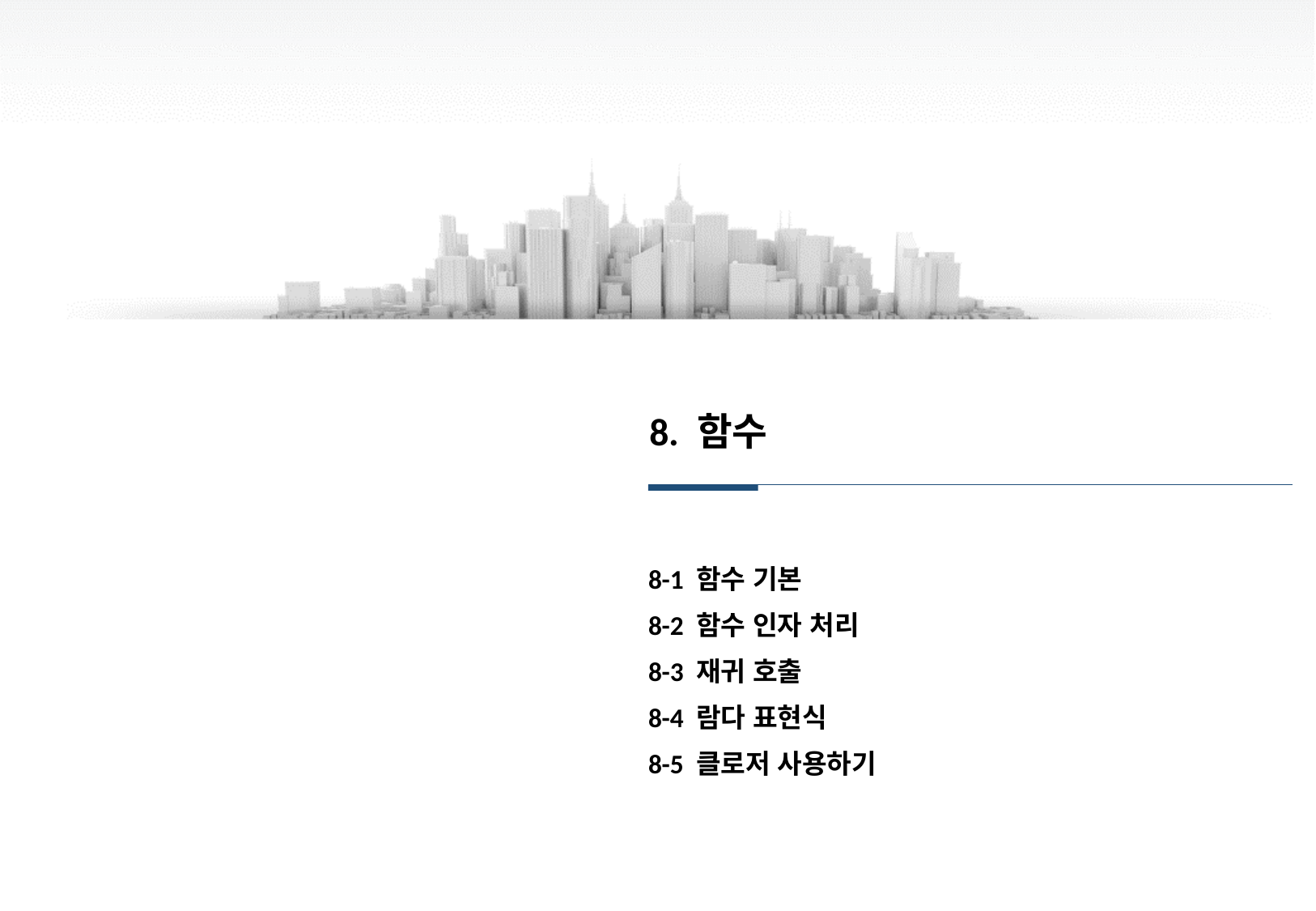

8. 함수
8-1 함수 기본
8-2 함수 인자 처리
8-3 재귀 호출
8-4 람다 표현식
8-5 클로저 사용하기